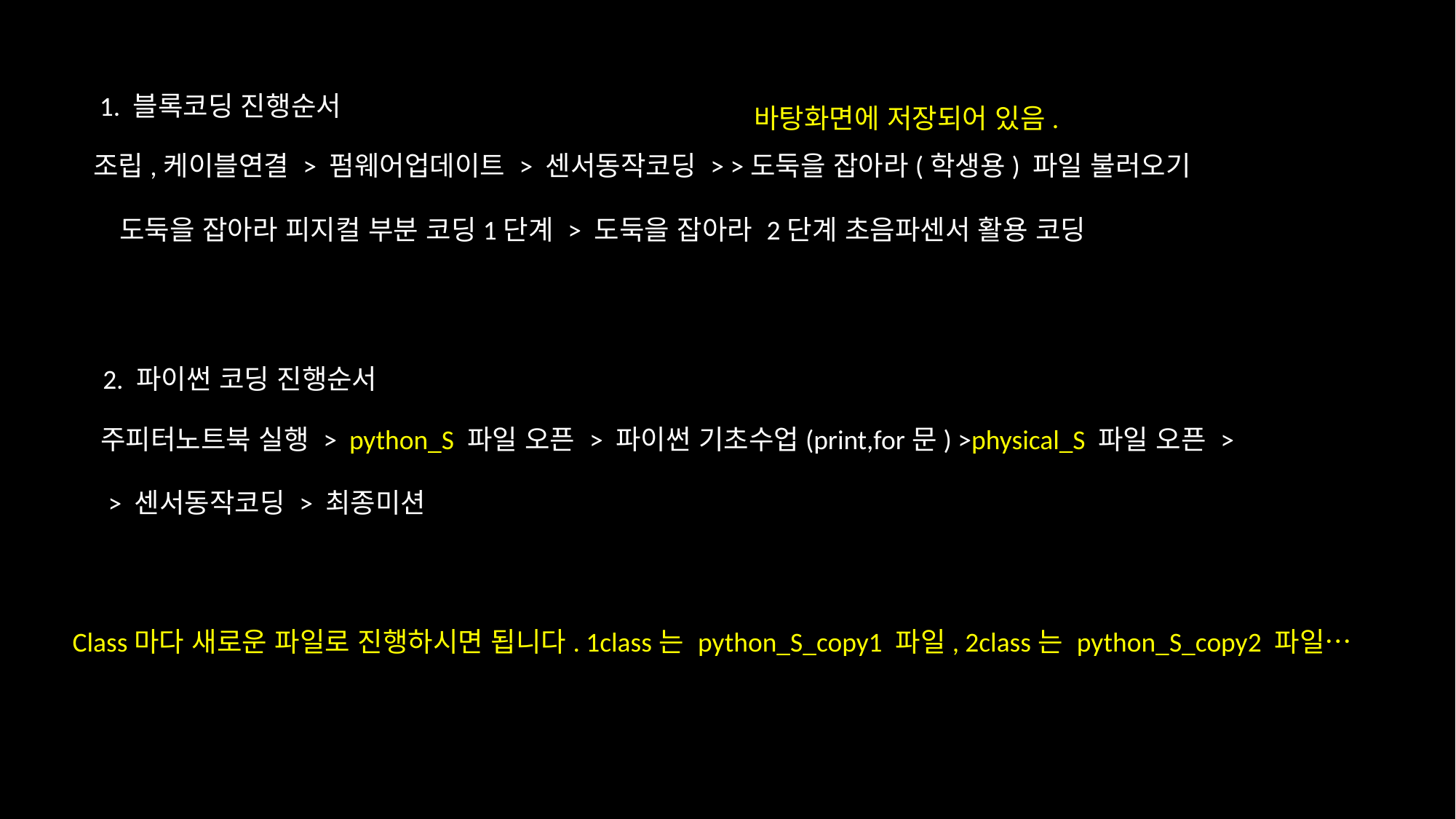

1. 블록코딩 진행순서
바탕화면에 저장되어 있음.
조립,케이블연결 > 펌웨어업데이트 > 센서동작코딩 > >도둑을 잡아라(학생용) 파일 불러오기
 도둑을 잡아라 피지컬 부분 코딩1단계 > 도둑을 잡아라 2단계 초음파센서 활용 코딩
2. 파이썬 코딩 진행순서
 주피터노트북 실행 >  python_S 파일 오픈 > 파이썬 기초수업(print,for문) >physical_S 파일 오픈 >
   > 센서동작코딩 > 최종미션
Class마다 새로운 파일로 진행하시면 됩니다. 1class는 python_S_copy1 파일, 2class는 python_S_copy2 파일…